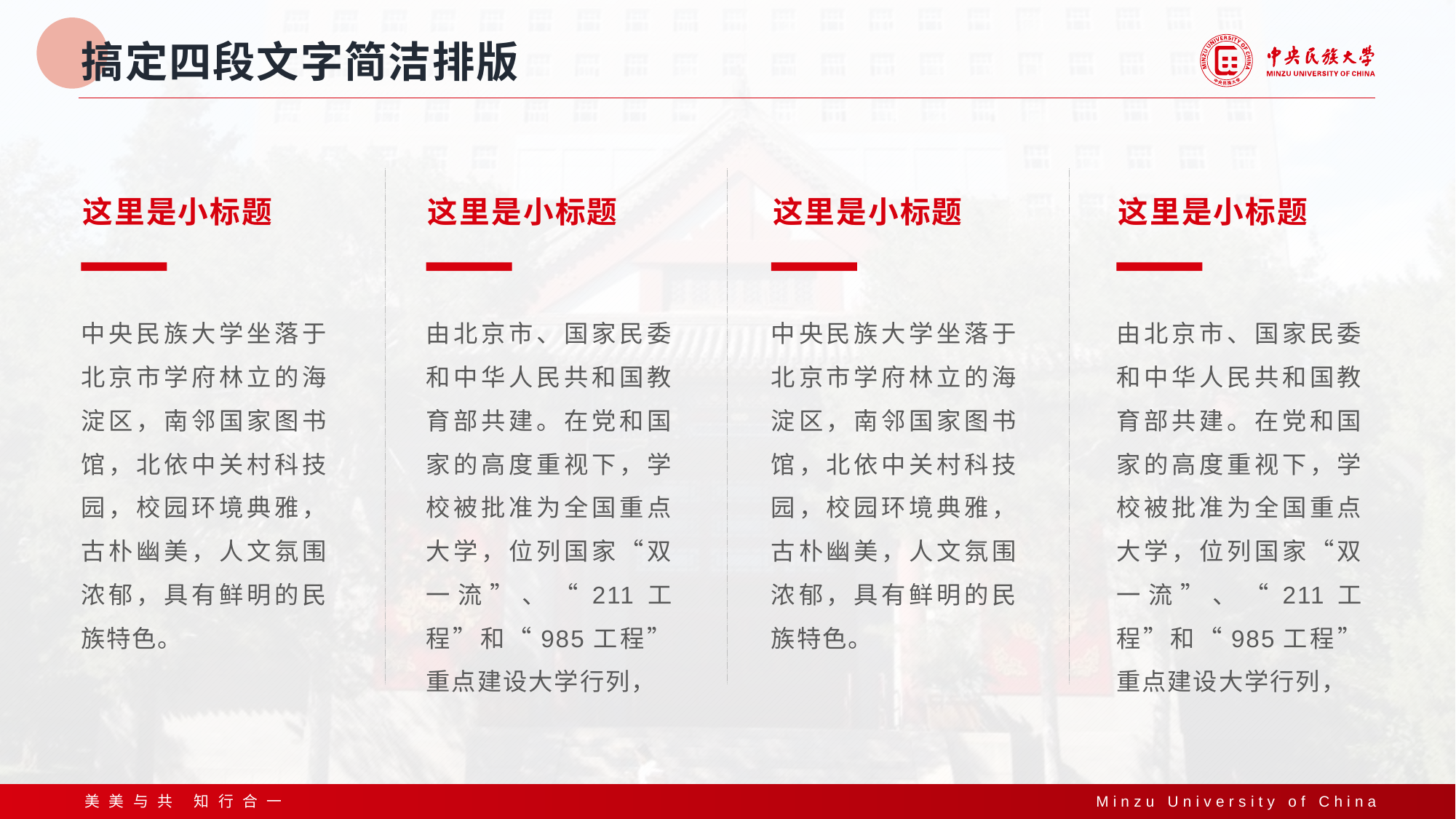

# 搞定四段文字简洁排版
这里是小标题

中央民族大学坐落于北京市学府林立的海淀区，南邻国家图书馆，北依中关村科技园，校园环境典雅，古朴幽美，人文氛围浓郁，具有鲜明的民族特色。
这里是小标题

由北京市、国家民委和中华人民共和国教育部共建。在党和国家的高度重视下，学校被批准为全国重点大学，位列国家“双一流”、“211工程”和“985工程”重点建设大学行列，
这里是小标题

中央民族大学坐落于北京市学府林立的海淀区，南邻国家图书馆，北依中关村科技园，校园环境典雅，古朴幽美，人文氛围浓郁，具有鲜明的民族特色。
这里是小标题

由北京市、国家民委和中华人民共和国教育部共建。在党和国家的高度重视下，学校被批准为全国重点大学，位列国家“双一流”、“211工程”和“985工程”重点建设大学行列，